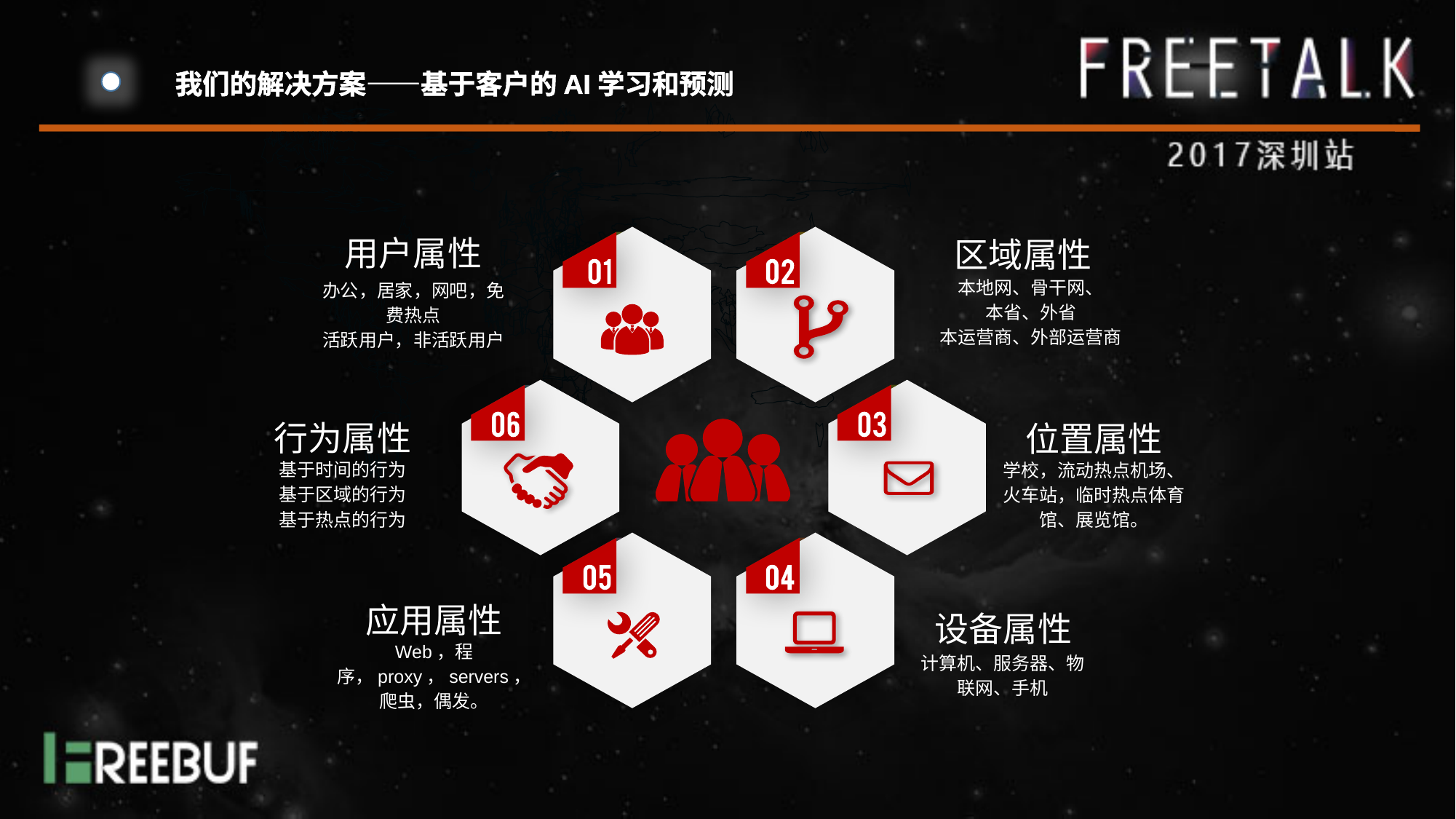

我们的解决方案——基于客户的AI学习和预测

用户属性
办公，居家，网吧，免费热点
活跃用户，非活跃用户
区域属性
本地网、骨干网、
本省、外省
本运营商、外部运营商

行为属性
基于时间的行为
基于区域的行为
基于热点的行为
位置属性
学校，流动热点机场、火车站，临时热点体育馆、展览馆。

应用属性
Web，程序，proxy，servers，爬虫，偶发。
设备属性
计算机、服务器、物联网、手机